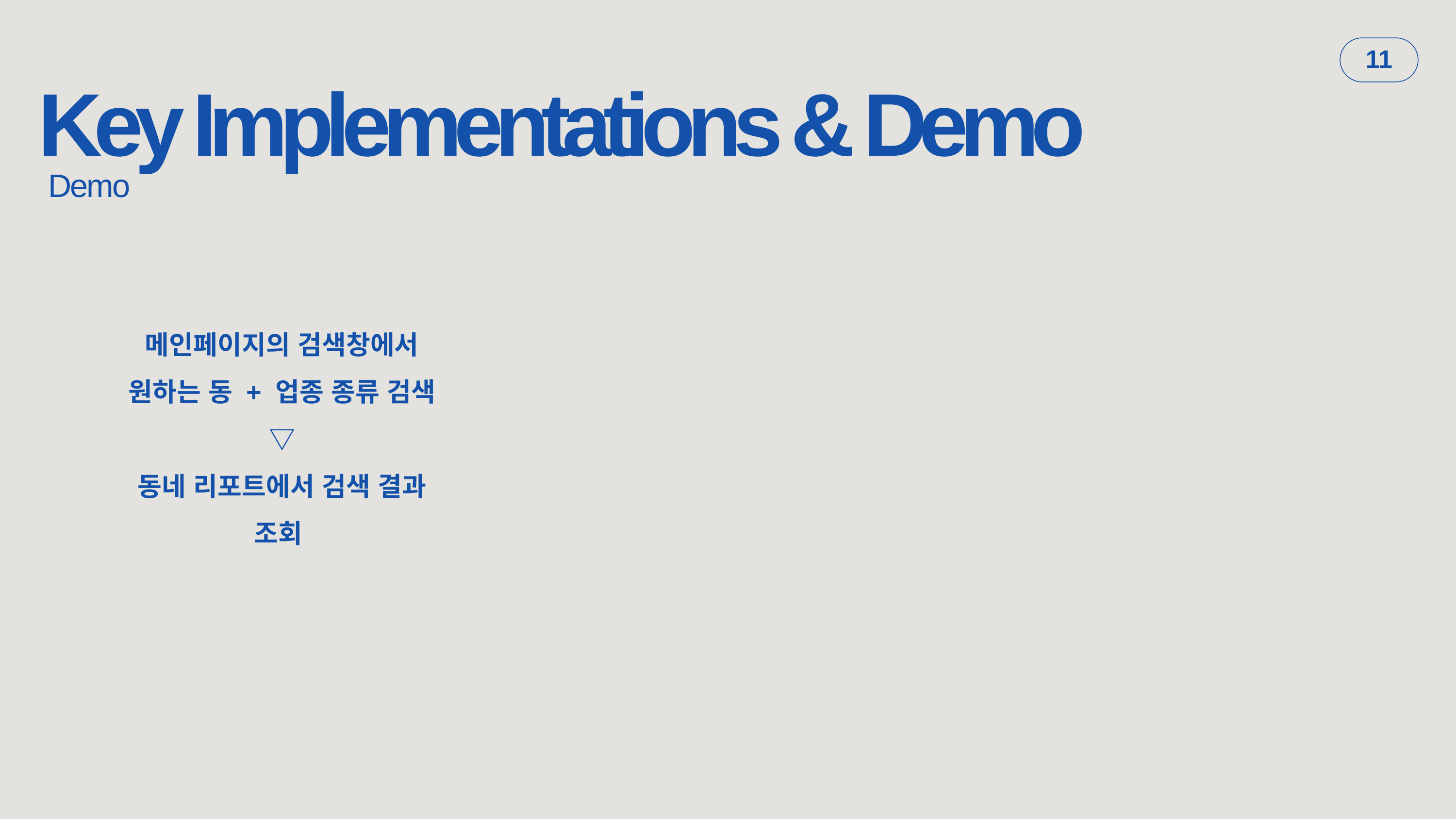

Key Implementations & Demo
11
Demo
메인페이지의 검색창에서 원하는 동 + 업종 종류 검색
▽
동네 리포트에서 검색 결과 조회